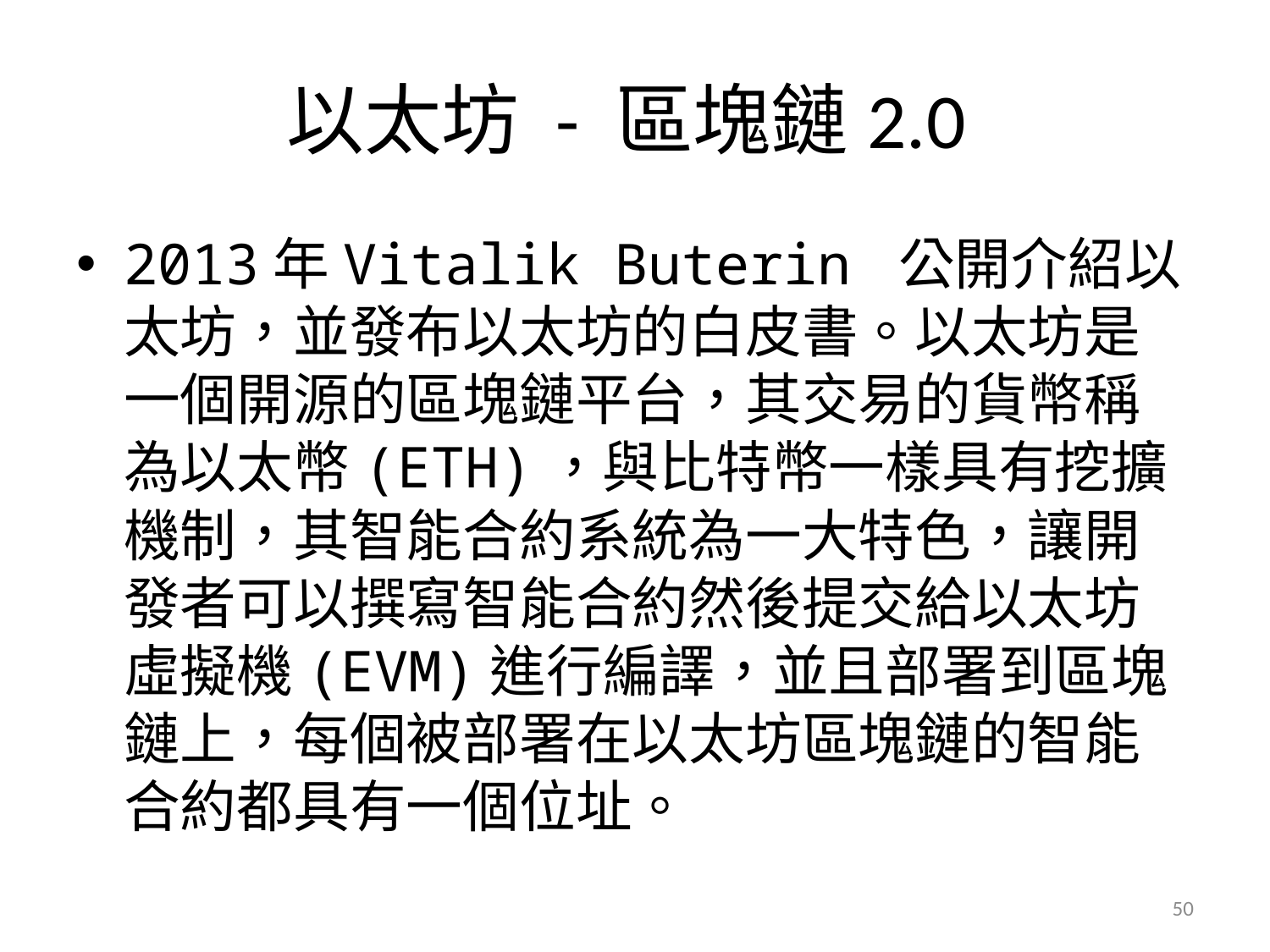

# 以太坊 - 區塊鏈2.0
2013年Vitalik Buterin 公開介紹以太坊，並發布以太坊的白皮書。以太坊是一個開源的區塊鏈平台，其交易的貨幣稱為以太幣(ETH)，與比特幣一樣具有挖擴機制，其智能合約系統為一大特色，讓開發者可以撰寫智能合約然後提交給以太坊虛擬機(EVM)進行編譯，並且部署到區塊鏈上，每個被部署在以太坊區塊鏈的智能合約都具有一個位址。
50